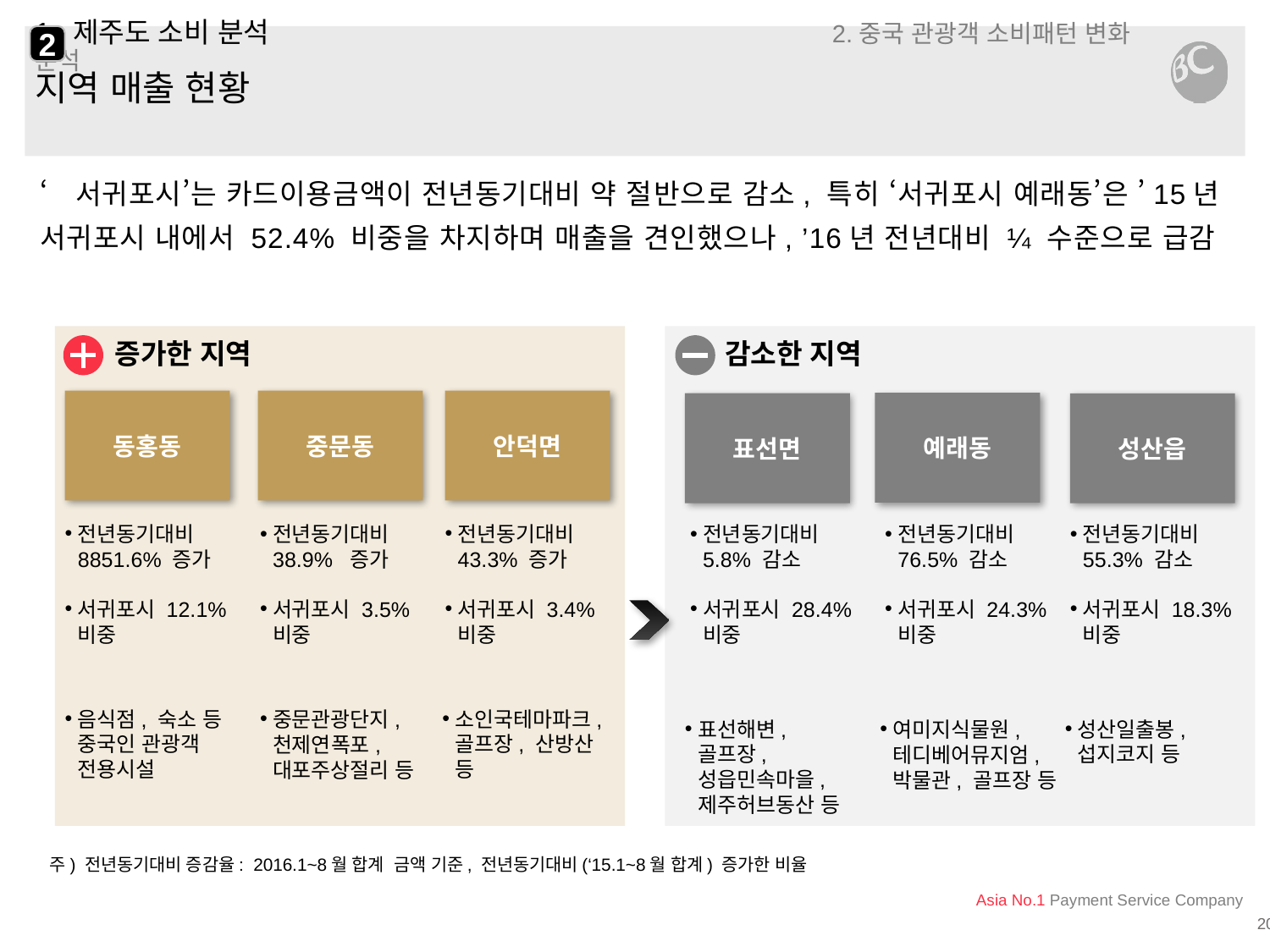

2
# 1. 제주도 소비 분석                                                                       2.중국 관광객 소비패턴 변화 분석
지역 매출 현황
‘서귀포시’는 카드이용금액이 전년동기대비 약 절반으로 감소, 특히 ‘서귀포시 예래동’은 ’15년 서귀포시 내에서 52.4% 비중을 차지하며 매출을 견인했으나, ’16년 전년대비 ¼ 수준으로 급감
증가한 지역
감소한 지역

동홍동
중문동
안덕면
예래동
표선면
성산읍
전년동기대비 8851.6% 증가
전년동기대비 43.3% 증가
전년동기대비 38.9%  증가
전년동기대비 5.8% 감소
전년동기대비 55.3% 감소
전년동기대비 76.5% 감소
서귀포시 12.1% 비중
서귀포시 3.4% 비중
서귀포시 28.4% 비중
서귀포시 18.3% 비중
서귀포시 3.5% 비중
서귀포시 24.3% 비중

음식점, 숙소 등 중국인 관광객 전용시설
소인국테마파크, 골프장, 산방산 등
중문관광단지,
천제연폭포, 대포주상절리 등
표선해변, 골프장, 성읍민속마을, 제주허브동산 등
성산일출봉, 섭지코지 등
여미지식물원, 테디베어뮤지엄, 박물관, 골프장 등
주) 전년동기대비 증감율:  2016.1~8월 합계  금액 기준, 전년동기대비(‘15.1~8월 합계) 증가한 비율